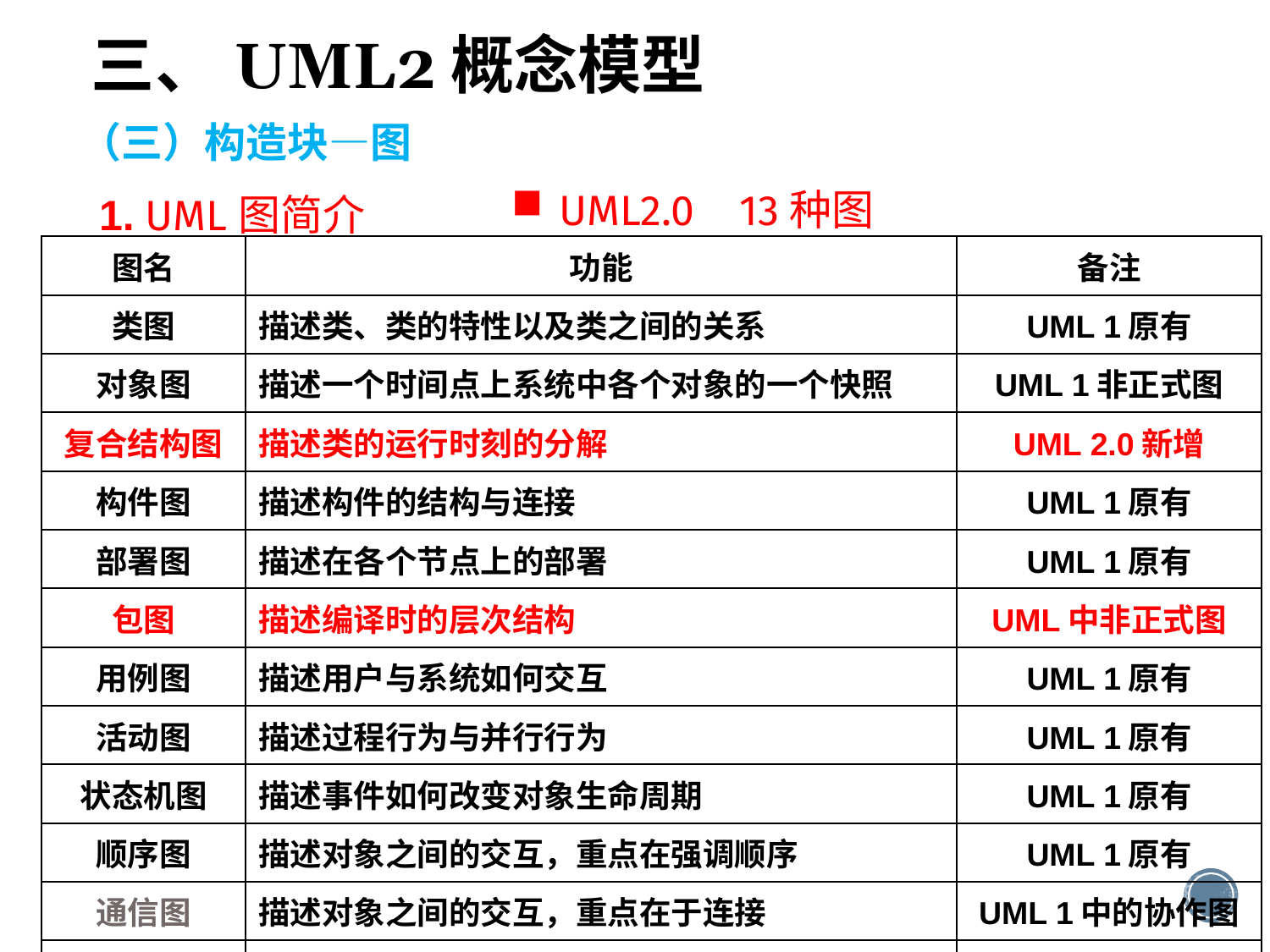

三、UML2概念模型
（三）构造块—图
UML2.0    13种图
1. UML图简介
| 图名 | 功能 | 备注 |
| --- | --- | --- |
| 类图 | 描述类、类的特性以及类之间的关系 | UML 1原有 |
| 对象图 | 描述一个时间点上系统中各个对象的一个快照 | UML 1非正式图 |
| 复合结构图 | 描述类的运行时刻的分解 | UML 2.0新增 |
| 构件图 | 描述构件的结构与连接 | UML 1原有 |
| 部署图 | 描述在各个节点上的部署 | UML 1原有 |
| 包图 | 描述编译时的层次结构 | UML中非正式图 |
| 用例图 | 描述用户与系统如何交互 | UML 1原有 |
| 活动图 | 描述过程行为与并行行为 | UML 1原有 |
| 状态机图 | 描述事件如何改变对象生命周期 | UML 1原有 |
| 顺序图 | 描述对象之间的交互，重点在强调顺序 | UML 1原有 |
| 通信图 | 描述对象之间的交互，重点在于连接 | UML 1中的协作图 |
| 定时图 | 描述对象之间的交互，重点在于定时 | UML 2.0 新增 |
| 交互概观图 | 是一种顺序图与活动图的混合 | UML 2.0新增 |